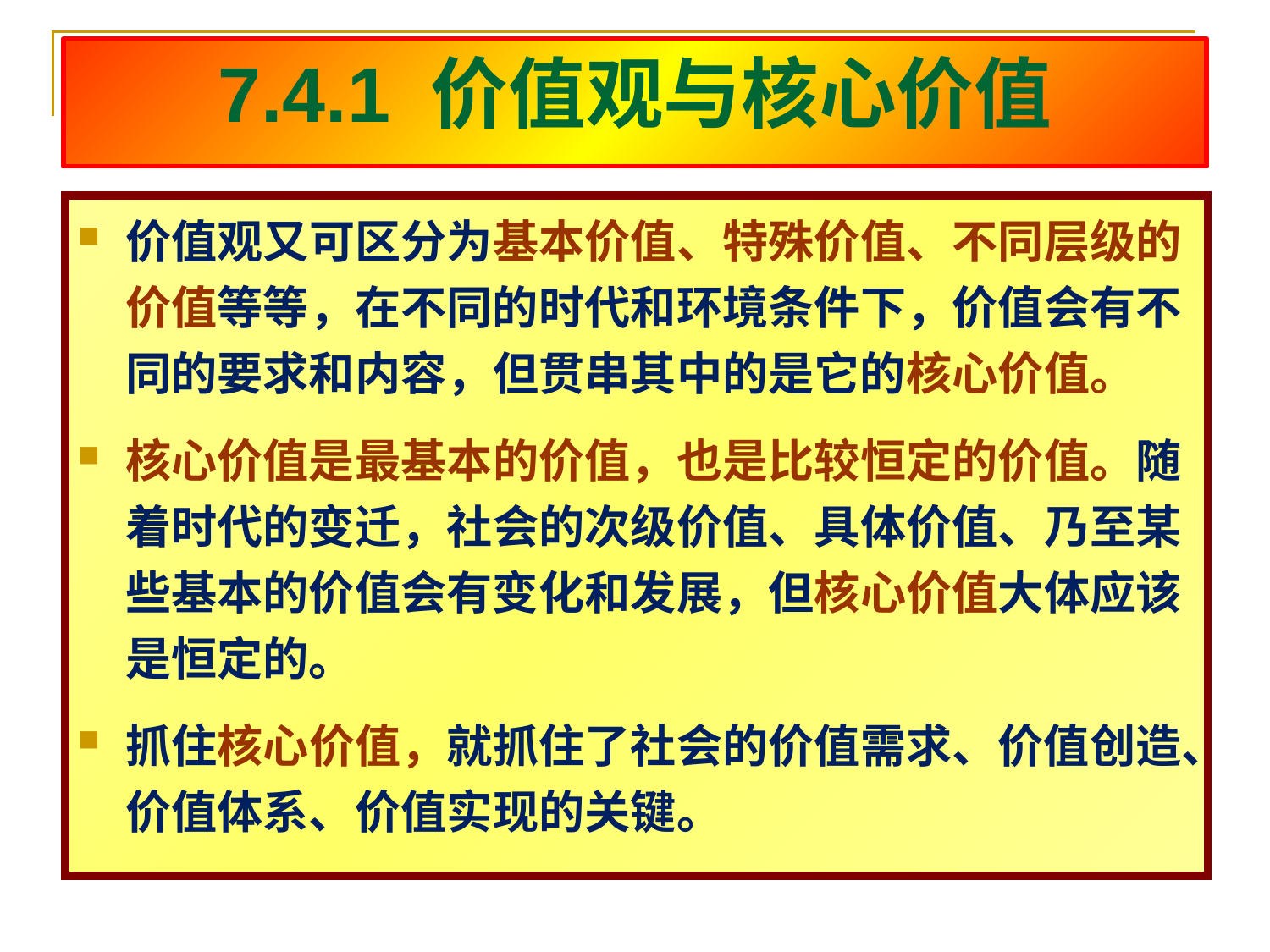

# 7.4.1 价值观与核心价值
价值观又可区分为基本价值、特殊价值、不同层级的价值等等，在不同的时代和环境条件下，价值会有不同的要求和内容，但贯串其中的是它的核心价值。
核心价值是最基本的价值，也是比较恒定的价值。随着时代的变迁，社会的次级价值、具体价值、乃至某些基本的价值会有变化和发展，但核心价值大体应该是恒定的。
抓住核心价值，就抓住了社会的价值需求、价值创造、价值体系、价值实现的关键。
28